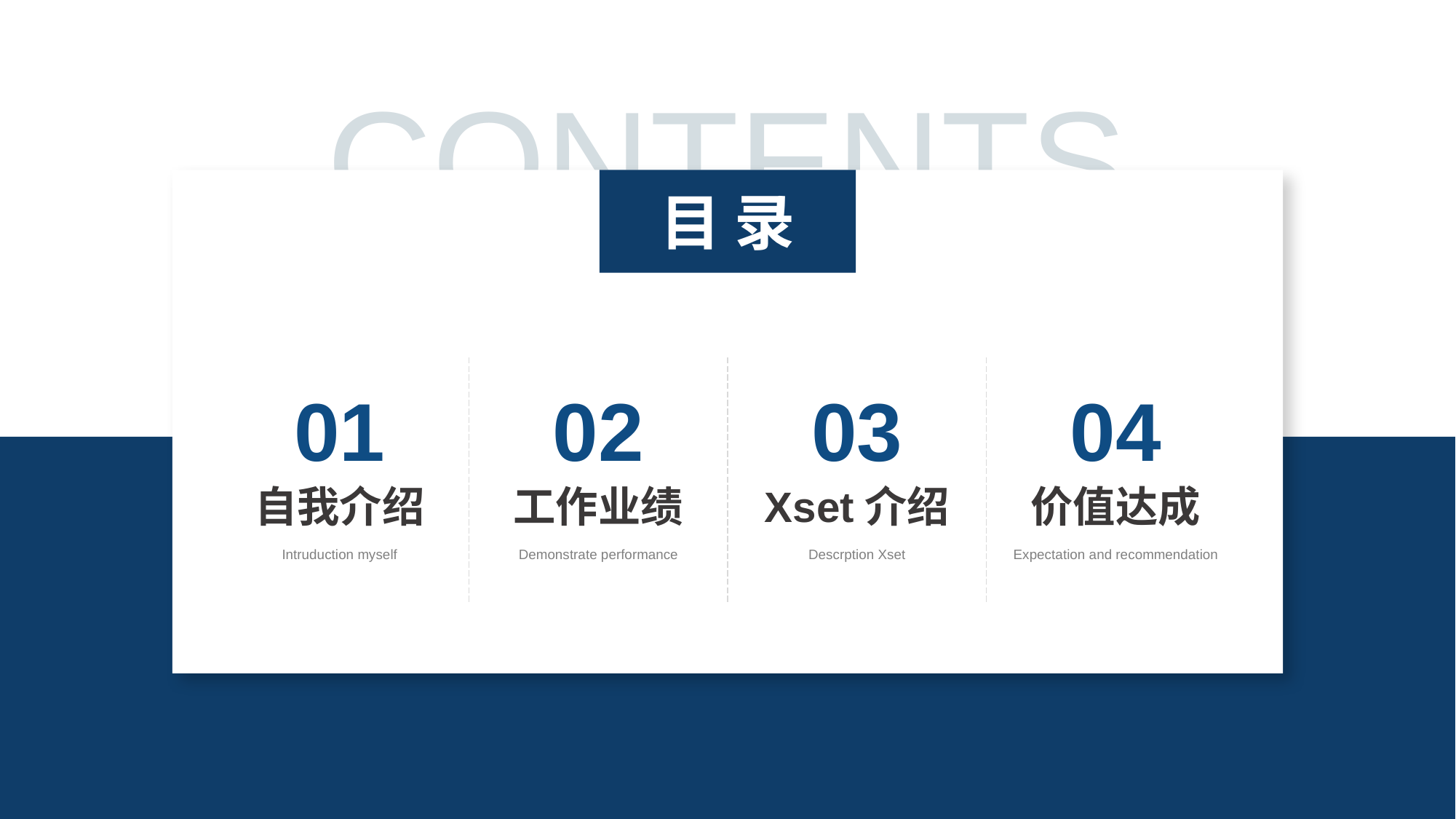

CONTENTS

目 录
01
自我介绍
Intruduction myself
02
工作业绩
Demonstrate performance
03
Xset介绍

Descrption Xset
04
价值达成
Expectation and recommendation